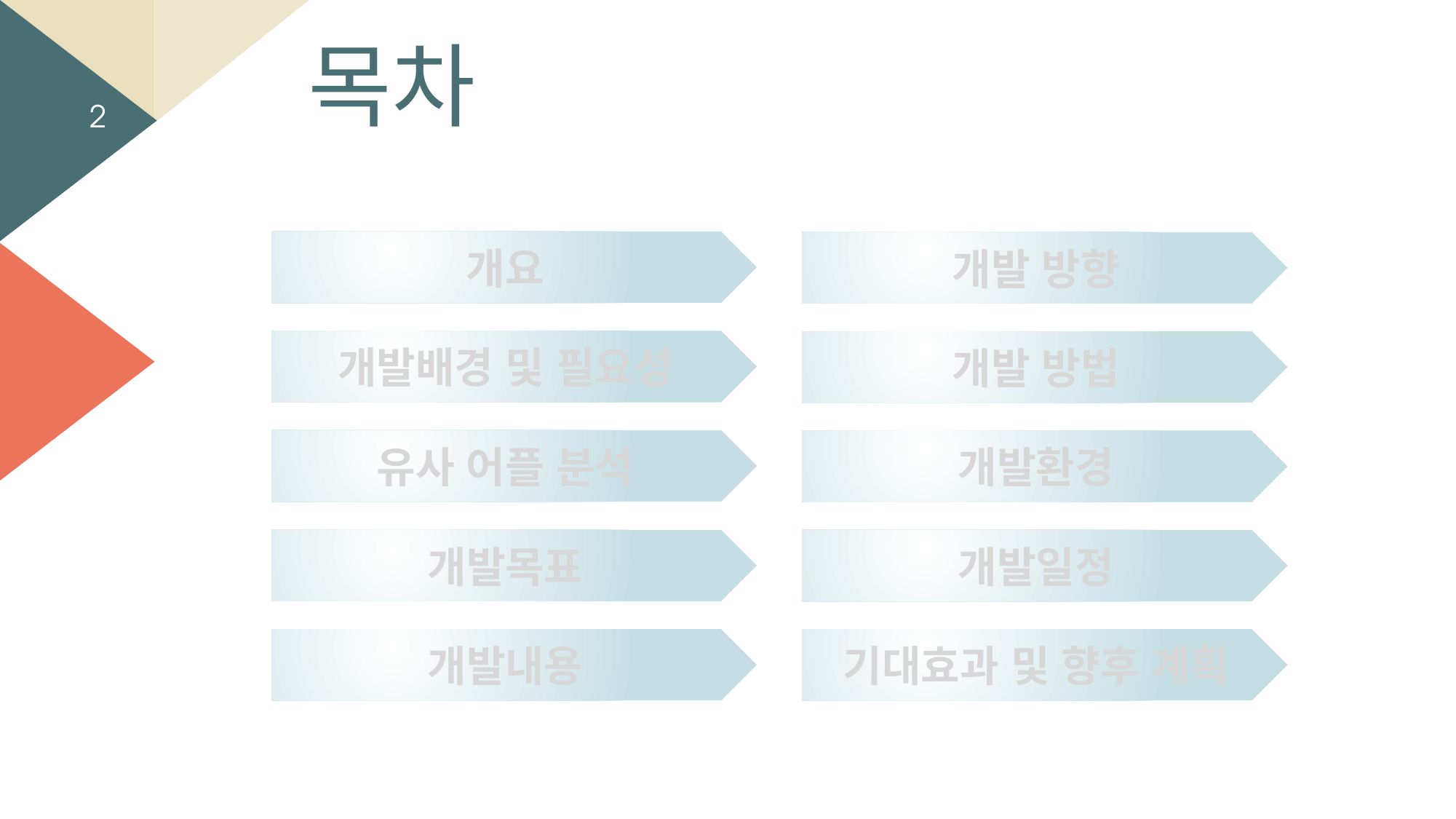

목차
2
개요
개발 방향
개발배경 및 필요성
개발 방법
유사 어플 분석
개발환경
개발목표
개발일정
개발내용
기대효과 및 향후 계획